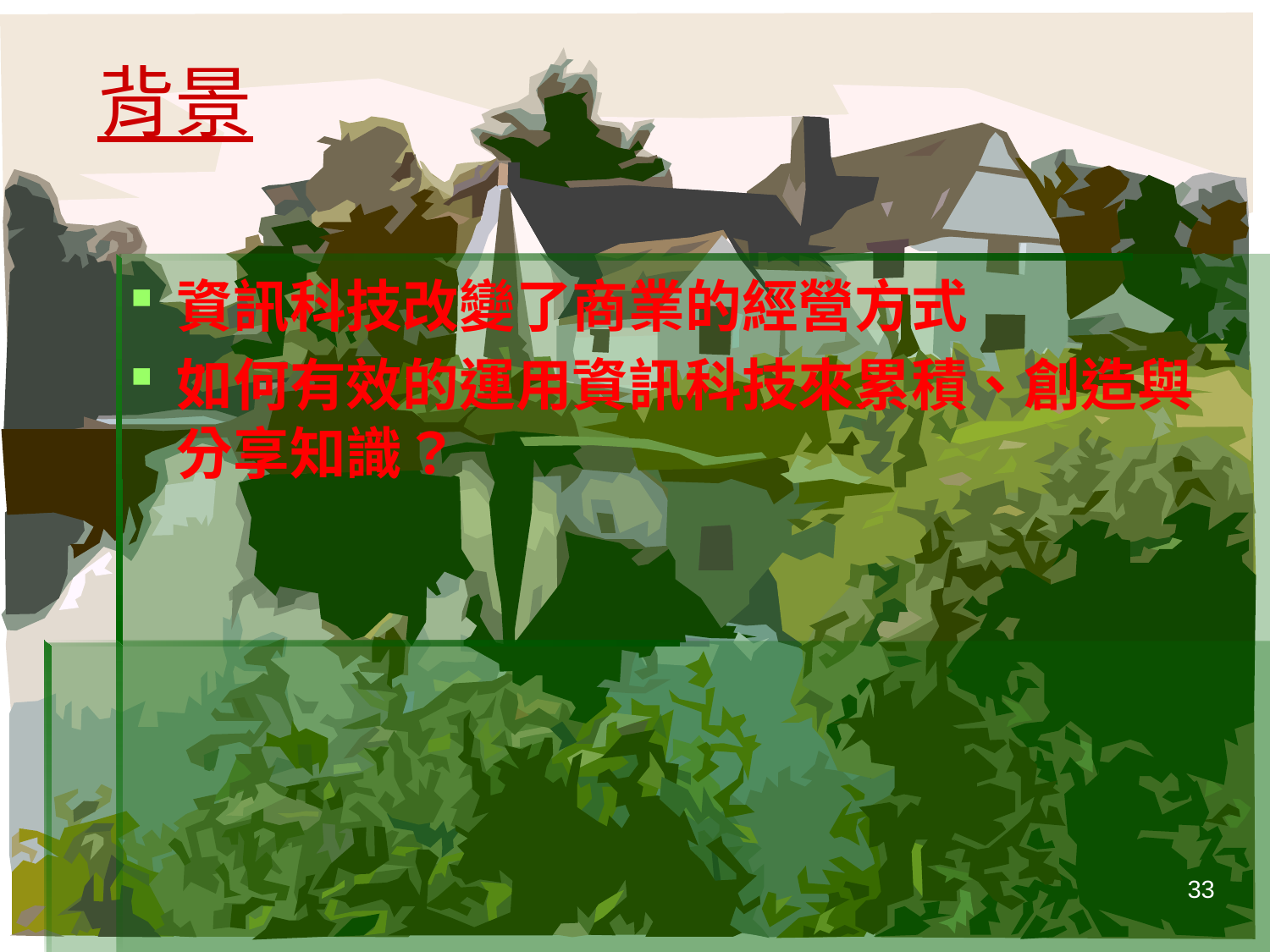

# 背景
資訊科技改變了商業的經營方式
如何有效的運用資訊科技來累積、創造與分享知識？
33